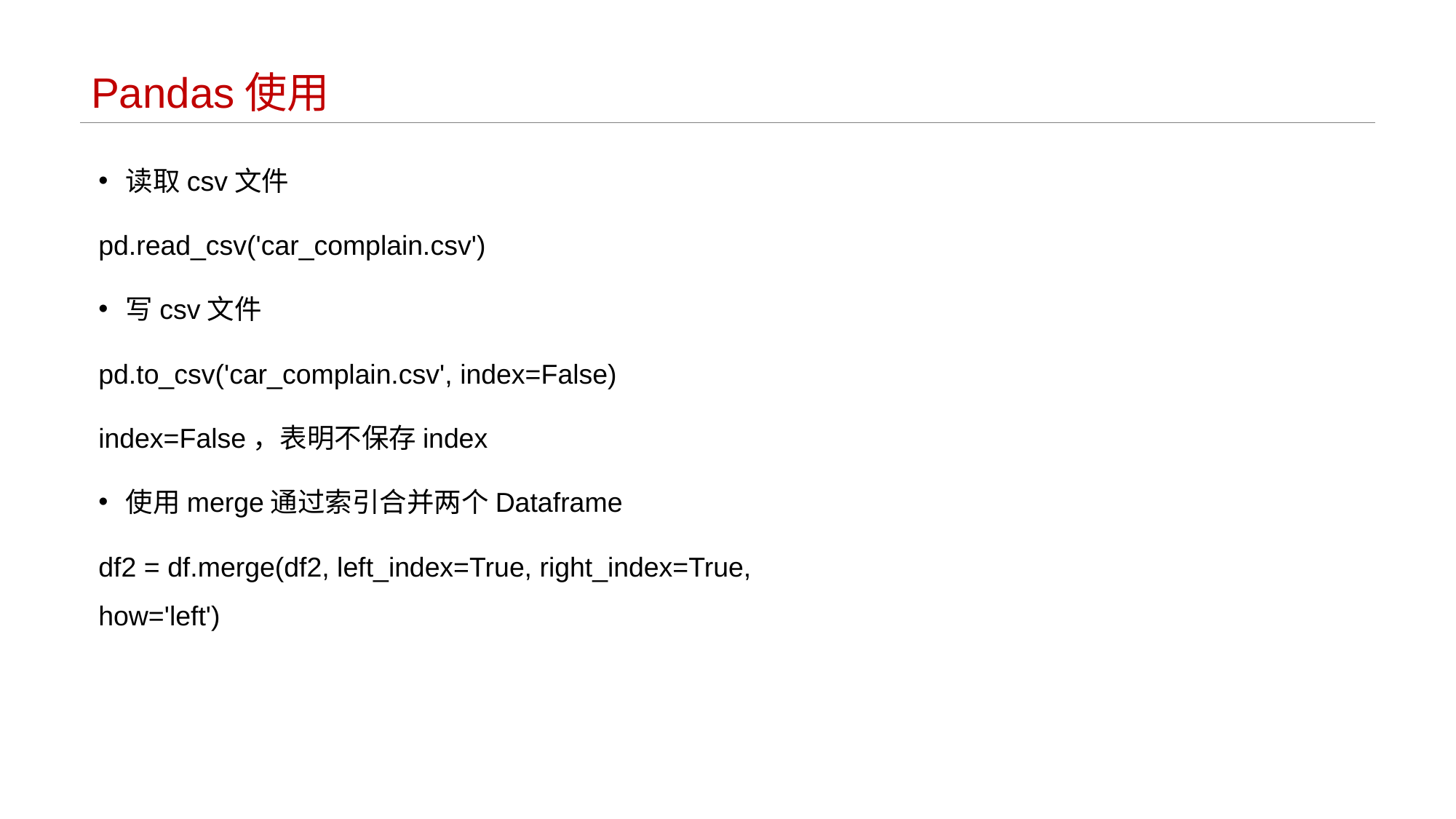

# Pandas使用
读取csv文件
pd.read_csv('car_complain.csv')
写csv文件
pd.to_csv('car_complain.csv', index=False)
index=False，表明不保存index
使用merge通过索引合并两个Dataframe
df2 = df.merge(df2, left_index=True, right_index=True, how='left')